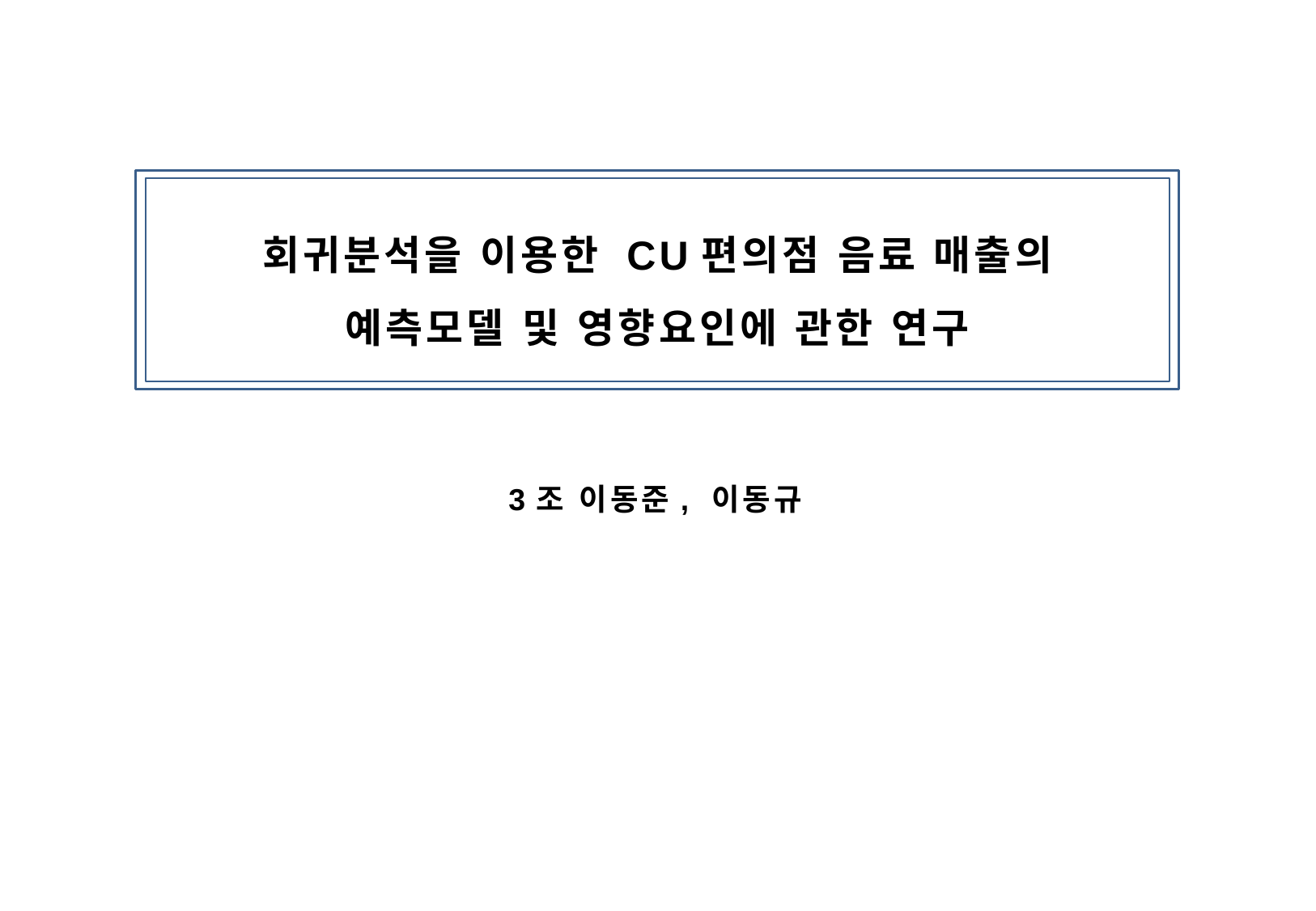

회귀분석을 이용한 CU편의점 음료 매출의
예측모델 및 영향요인에 관한 연구
3조 이동준, 이동규